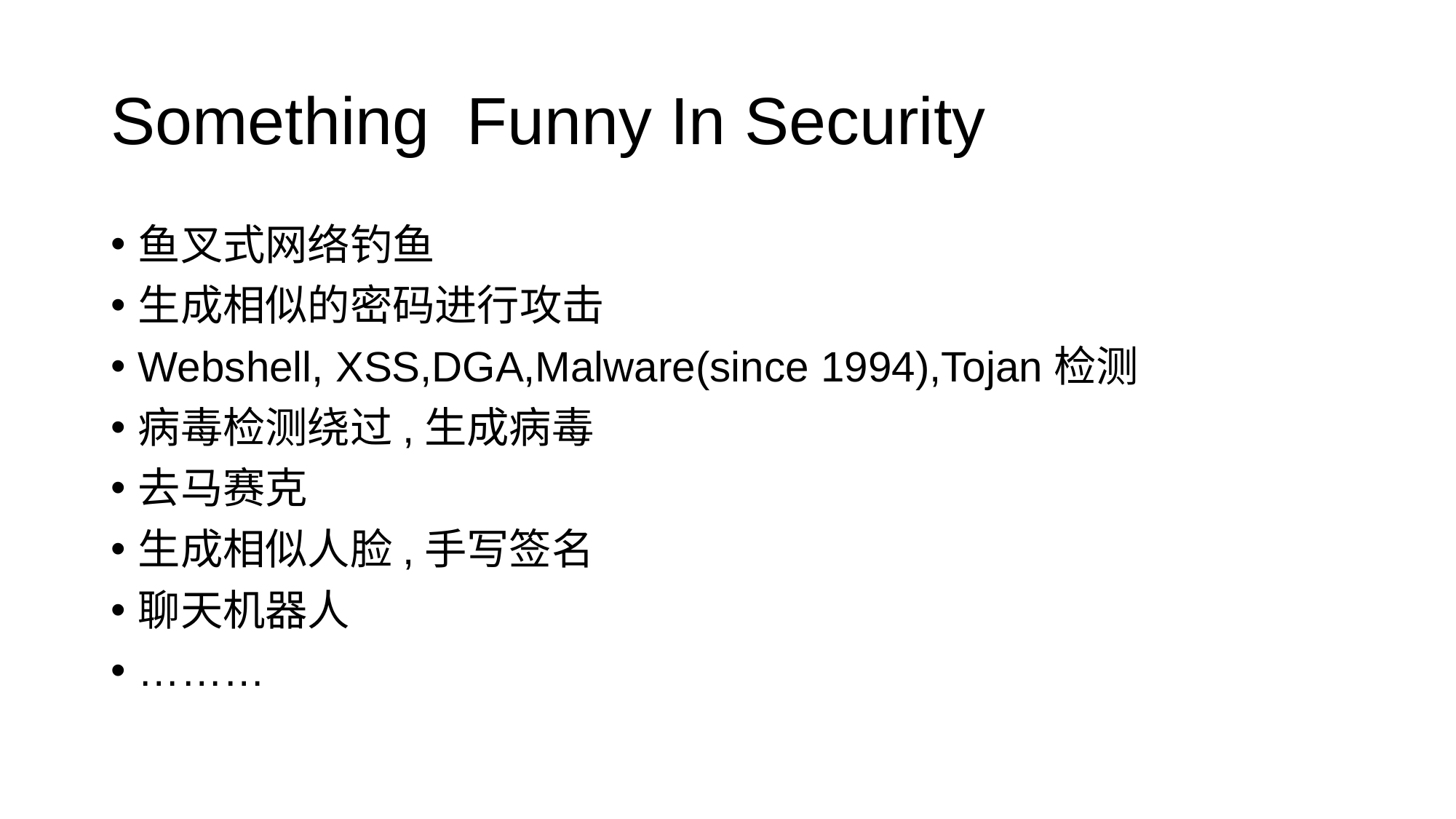

# Something  Funny In Security
鱼叉式网络钓鱼
生成相似的密码进行攻击
Webshell, XSS,DGA,Malware(since 1994),Tojan检测
病毒检测绕过,生成病毒
去马赛克
生成相似人脸,手写签名
聊天机器人
………